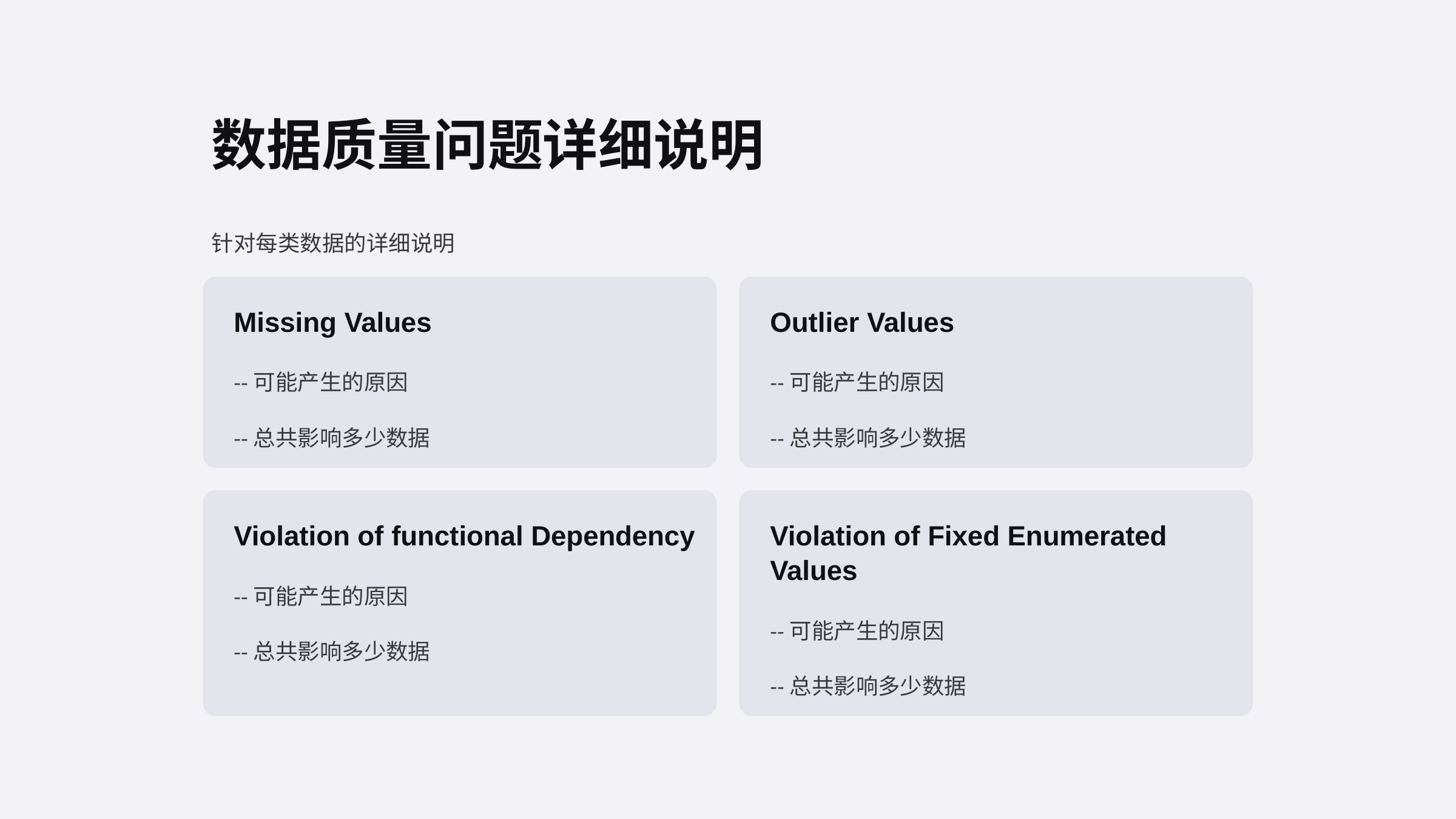

数据质量问题详细说明
针对每类数据的详细说明

Missing Values
Outlier Values
--可能产生的原因
--可能产生的原因
--总共影响多少数据
--总共影响多少数据

Violation of functional Dependency
Violation of Fixed Enumerated Values
--可能产生的原因
--可能产生的原因
--总共影响多少数据
--总共影响多少数据